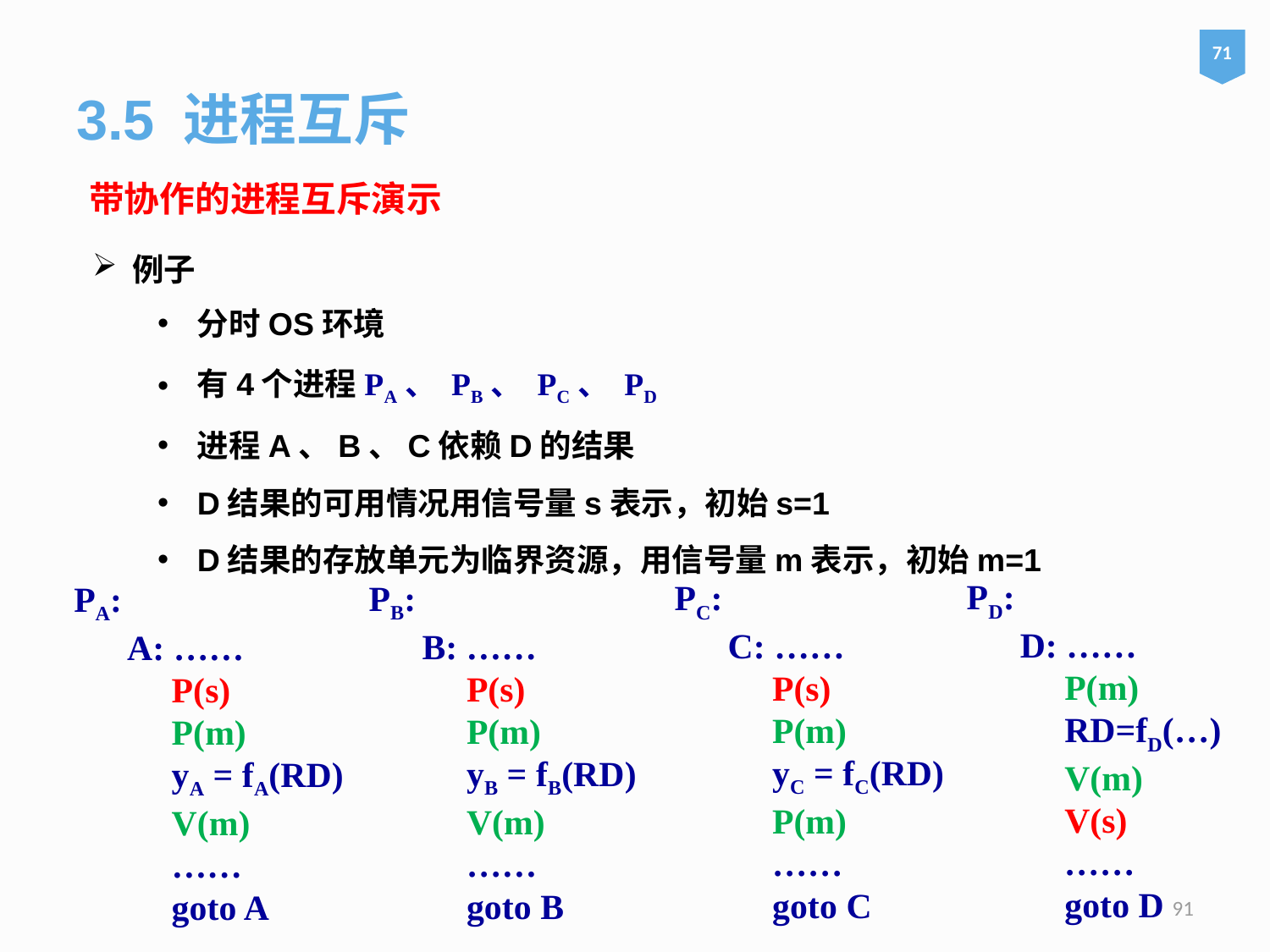

71
3.5 进程互斥
带协作的进程互斥演示

例子
分时OS环境
有4个进程PA、 PB、 PC、 PD
进程A、B、C依赖D的结果
D结果的可用情况用信号量s表示，初始s=1
D结果的存放单元为临界资源，用信号量m表示，初始m=1
PD:
      D: ……
           P(m)
           RD=fD(…)
           V(m)
           V(s)
           ……
           goto D
PC:
      C: ……
           P(s)
           P(m)
           yC = fC(RD)
           P(m)
           ……
           goto C
PB:
      B: ……
           P(s)
           P(m)
           yB = fB(RD)
           V(m)
           ……
           goto B
PA:
      A: ……
           P(s)
           P(m)
           yA = fA(RD)
           V(m)
           ……
           goto A
91